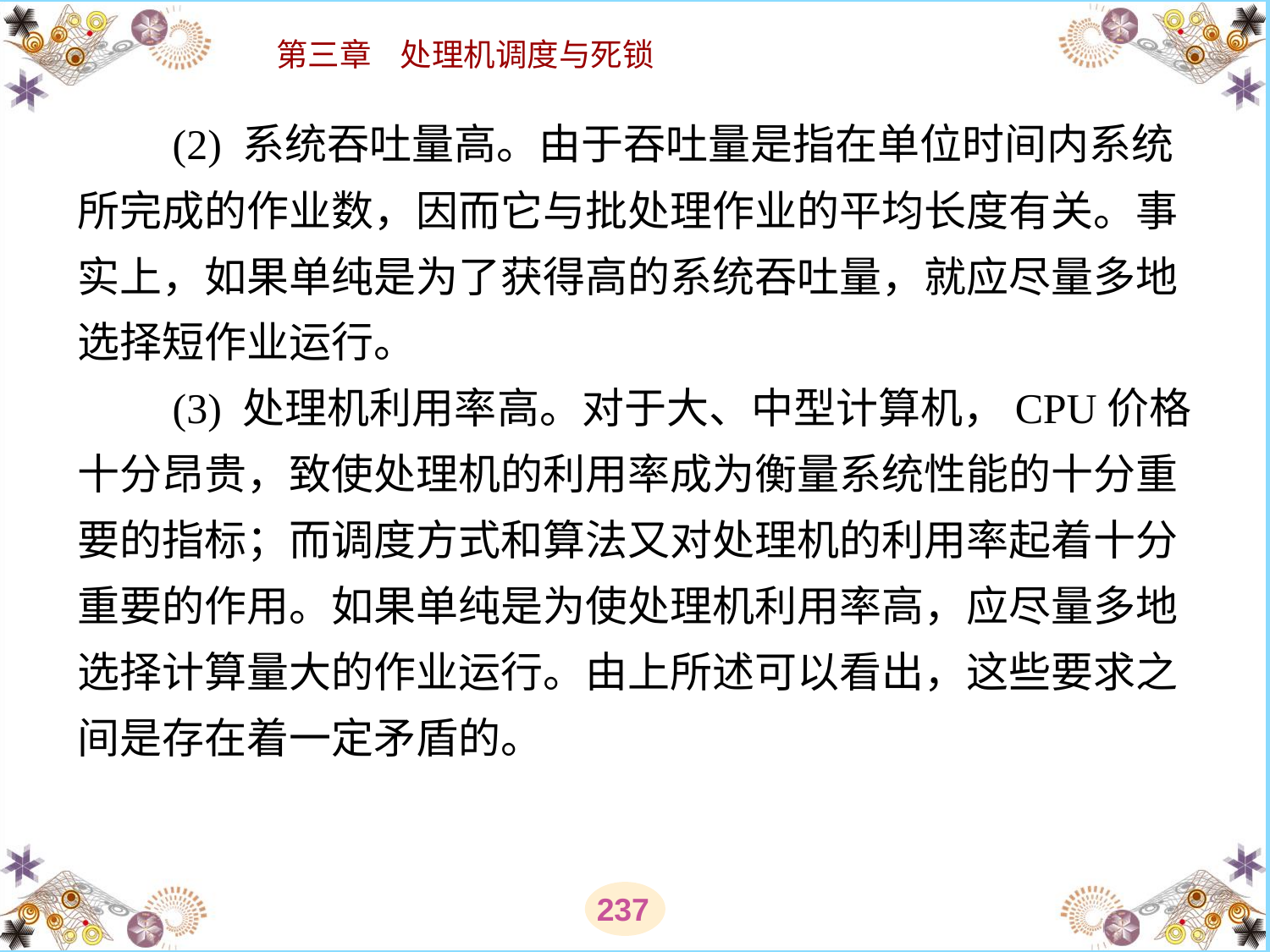

# (2) 系统吞吐量高。由于吞吐量是指在单位时间内系统所完成的作业数，因而它与批处理作业的平均长度有关。事实上，如果单纯是为了获得高的系统吞吐量，就应尽量多地选择短作业运行。 　　(3) 处理机利用率高。对于大、中型计算机，CPU价格十分昂贵，致使处理机的利用率成为衡量系统性能的十分重要的指标；而调度方式和算法又对处理机的利用率起着十分重要的作用。如果单纯是为使处理机利用率高，应尽量多地选择计算量大的作业运行。由上所述可以看出，这些要求之间是存在着一定矛盾的。